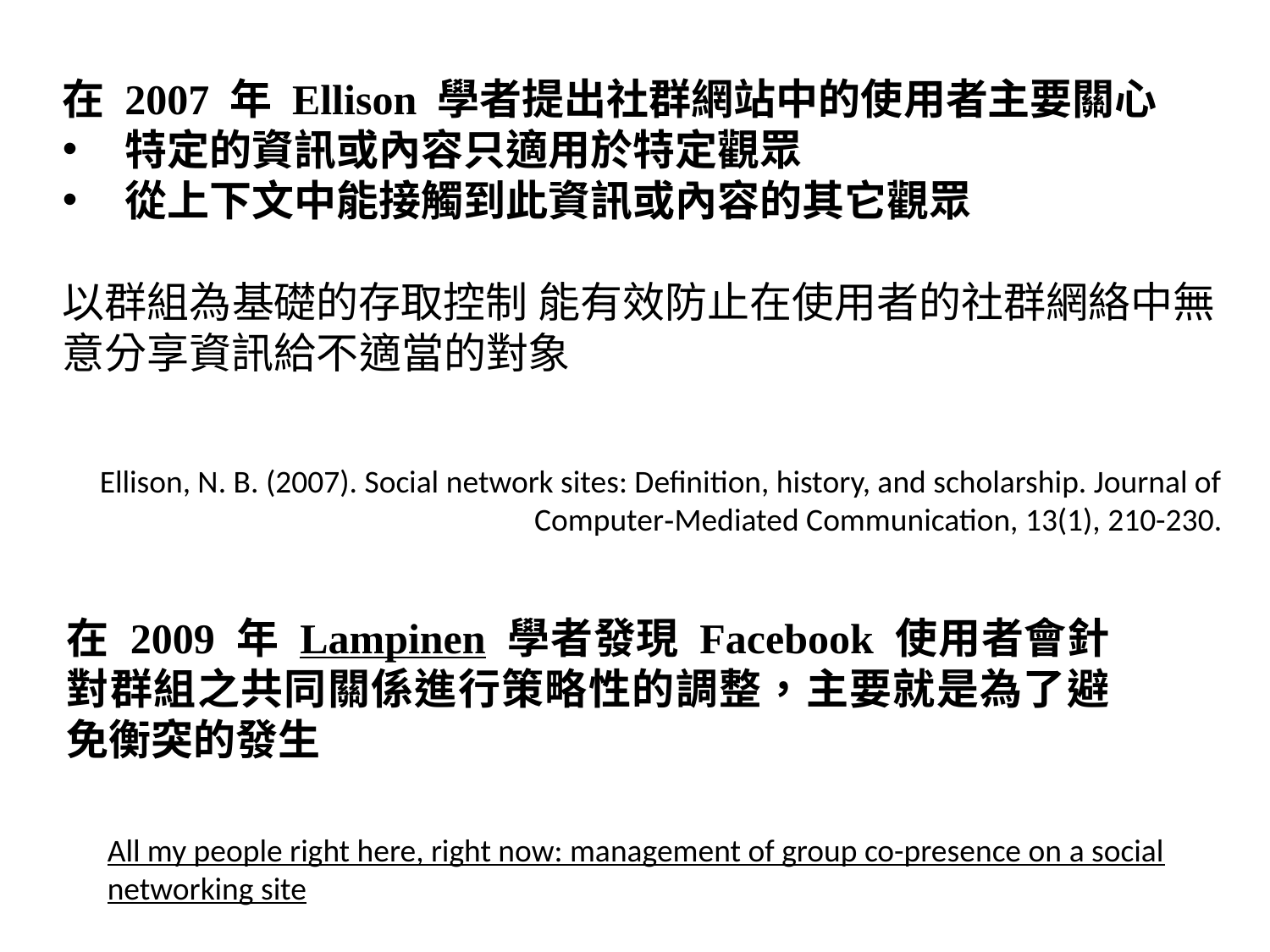

在 2007 年 Ellison 學者提出社群網站中的使用者主要關心
特定的資訊或內容只適用於特定觀眾
從上下文中能接觸到此資訊或內容的其它觀眾

以群組為基礎的存取控制 能有效防止在使用者的社群網絡中無意分享資訊給不適當的對象
Ellison, N. B. (2007). Social network sites: Definition, history, and scholarship. Journal of Computer‐Mediated Communication, 13(1), 210-230.
在 2009 年 Lampinen 學者發現 Facebook 使用者會針對群組之共同關係進行策略性的調整，主要就是為了避免衡突的發生
All my people right here, right now: management of group co-presence on a social networking site